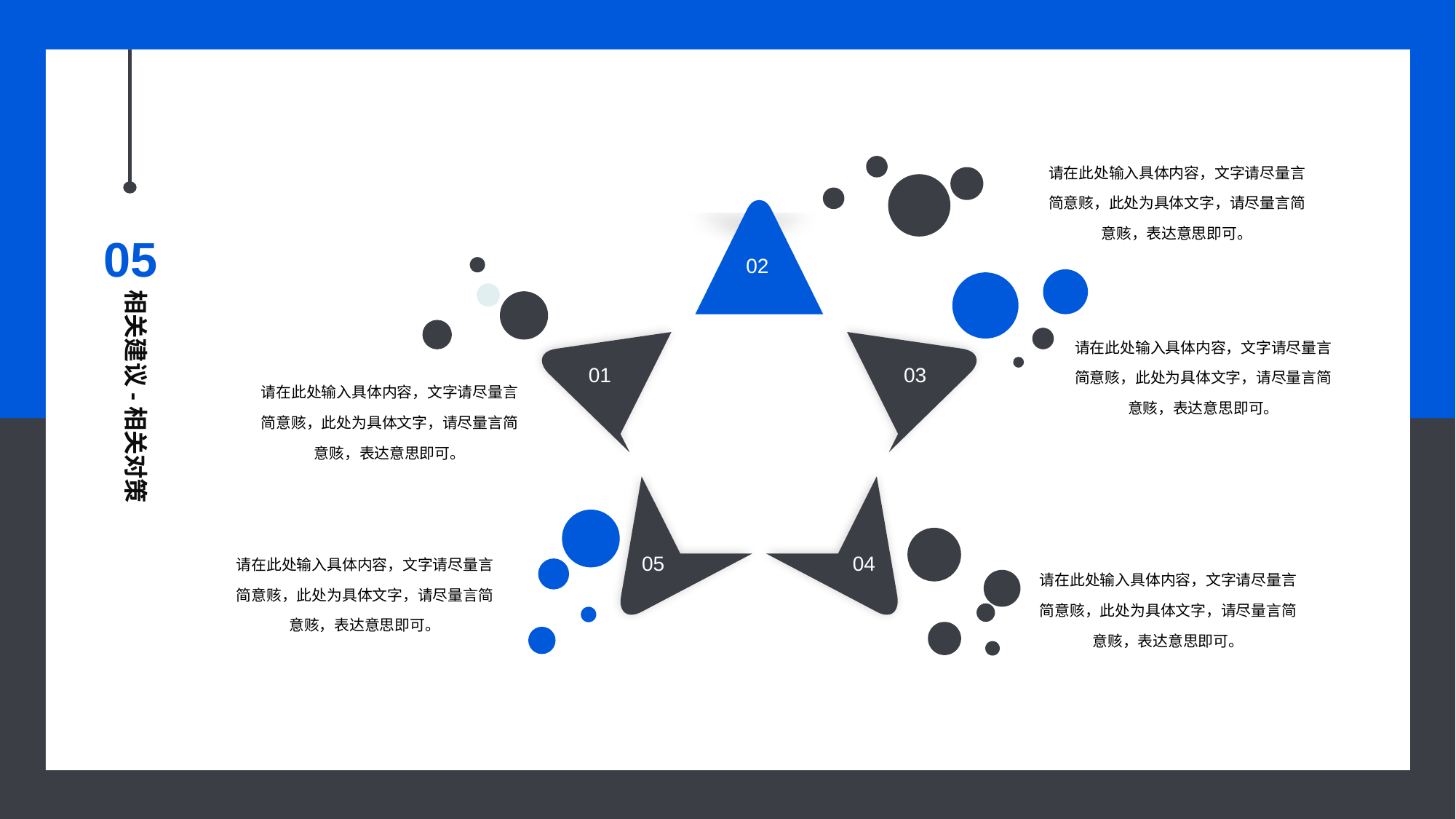

请在此处输入具体内容，文字请尽量言简意赅，此处为具体文字，请尽量言简意赅，表达意思即可。

05

02

相关建议-相关对策

请在此处输入具体内容，文字请尽量言简意赅，此处为具体文字，请尽量言简意赅，表达意思即可。

01
03

请在此处输入具体内容，文字请尽量言简意赅，此处为具体文字，请尽量言简意赅，表达意思即可。
标题内容

请在此处输入具体内容，文字请尽量言简意赅，此处为具体文字，请尽量言简意赅，表达意思即可。
05
04
请在此处输入具体内容，文字请尽量言简意赅，此处为具体文字，请尽量言简意赅，表达意思即可。